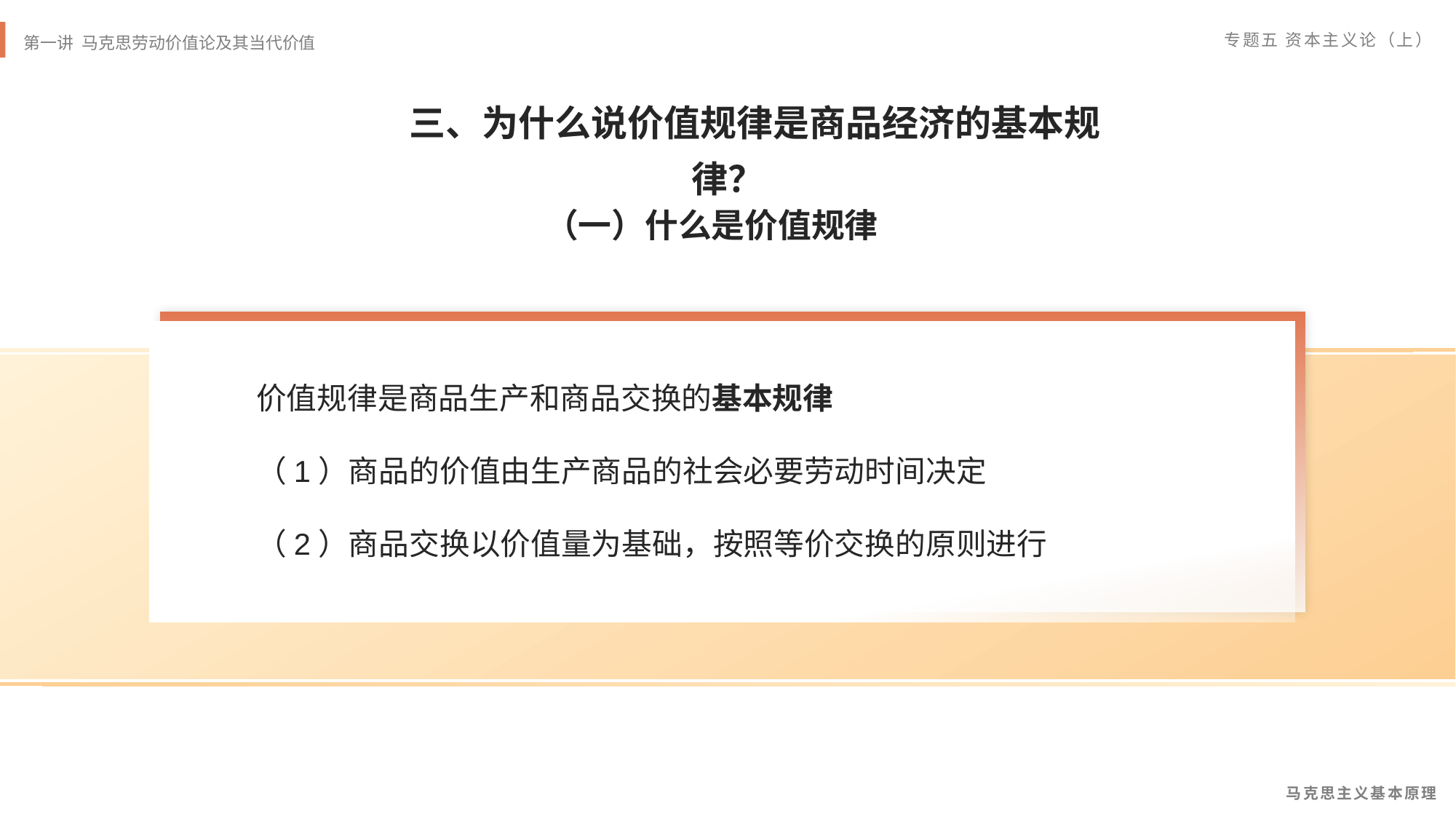

三、为什么说价值规律是商品经济的基本规律？
（一）什么是价值规律

价值规律是商品生产和商品交换的基本规律
（1）商品的价值由生产商品的社会必要劳动时间决定
（2）商品交换以价值量为基础，按照等价交换的原则进行